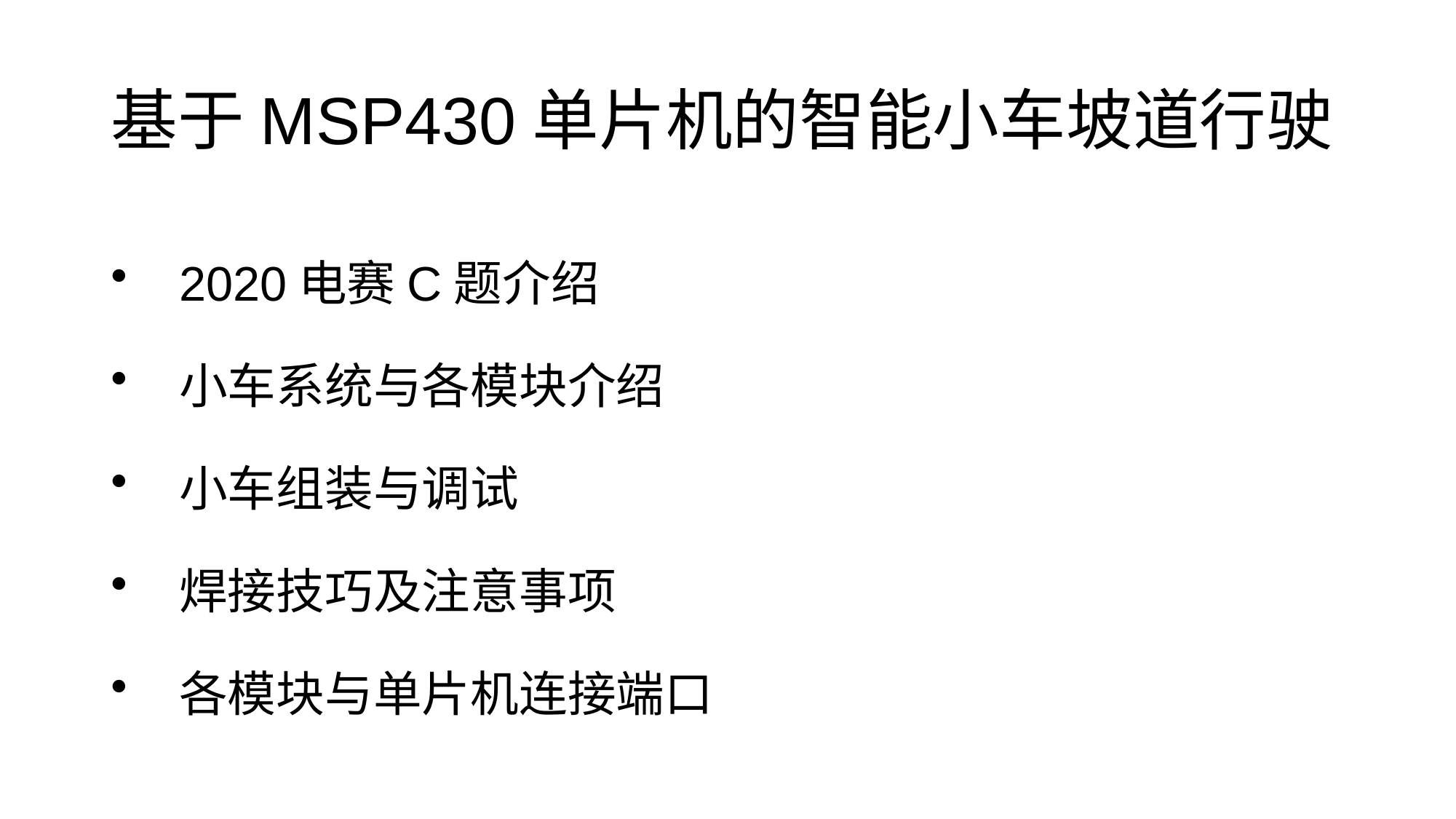

# 基于MSP430单片机的智能小车坡道行驶
2020电赛C题介绍
小车系统与各模块介绍
小车组装与调试
焊接技巧及注意事项
各模块与单片机连接端口